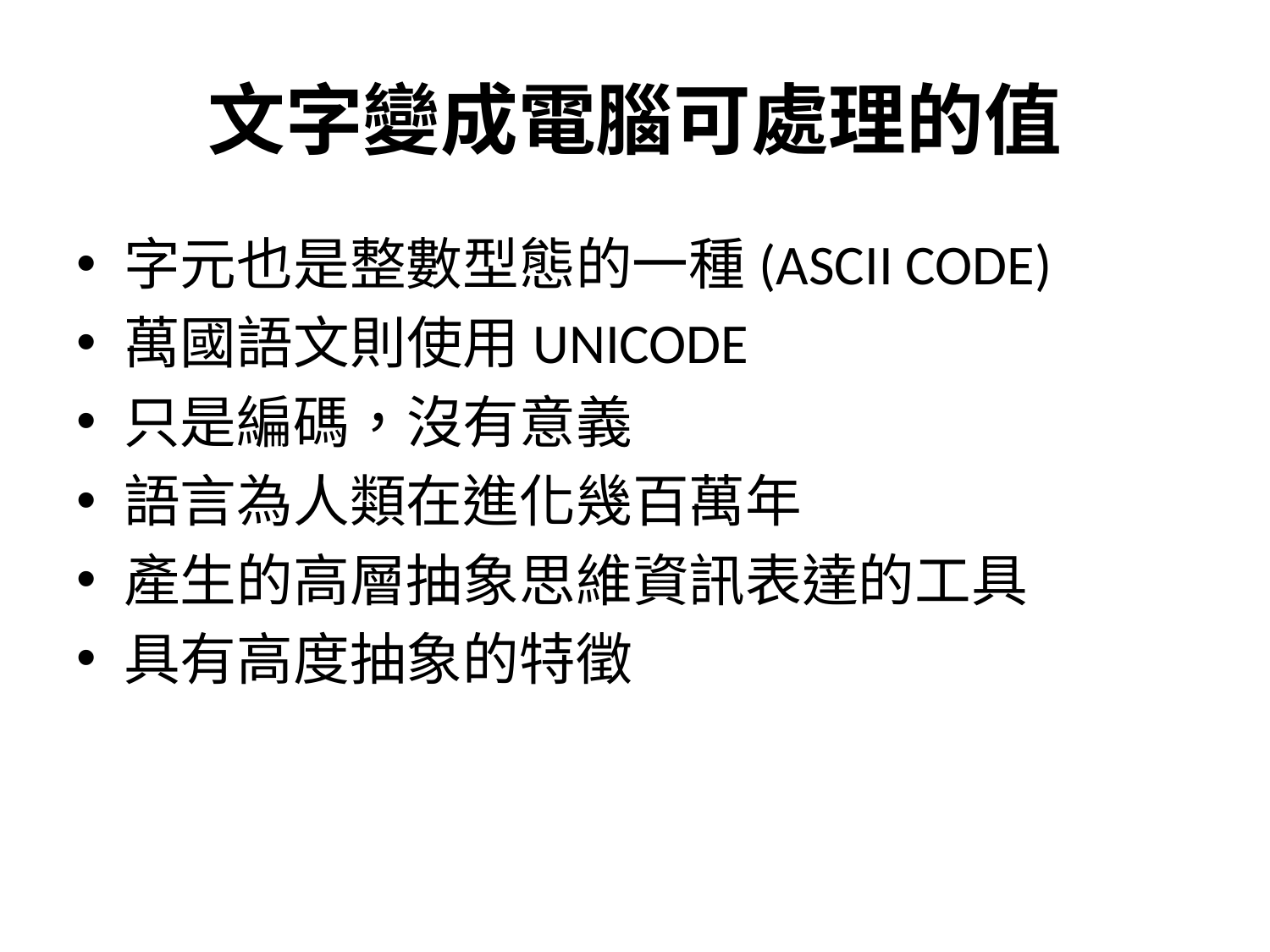

# 文字變成電腦可處理的值
字元也是整數型態的一種(ASCII CODE)
萬國語文則使用UNICODE
只是編碼，沒有意義
語言為人類在進化幾百萬年
產生的高層抽象思維資訊表達的工具
具有高度抽象的特徵